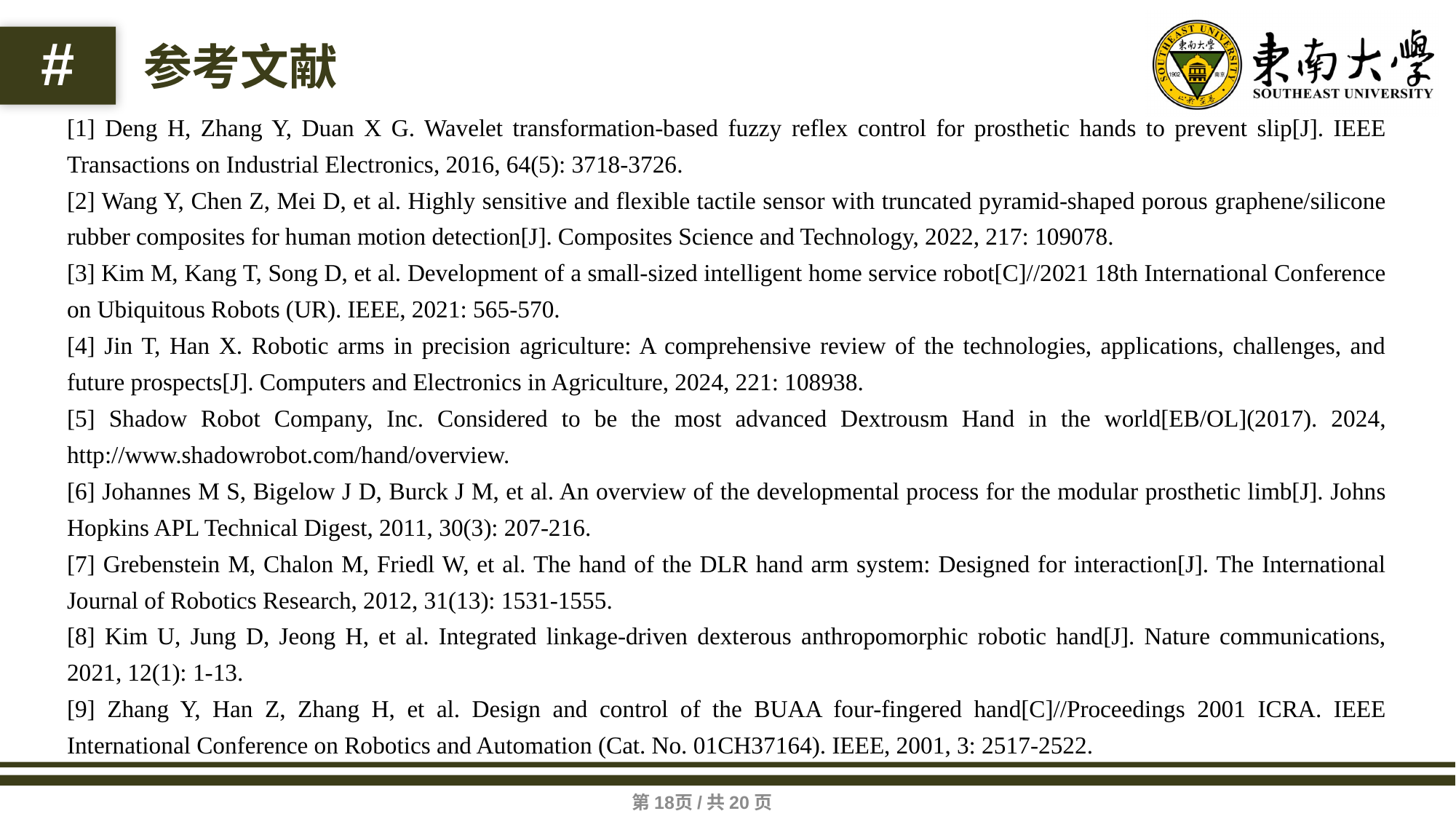

#
参考文献
[1] Deng H, Zhang Y, Duan X G. Wavelet transformation-based fuzzy reflex control for prosthetic hands to prevent slip[J]. IEEE Transactions on Industrial Electronics, 2016, 64(5): 3718-3726.
[2] Wang Y, Chen Z, Mei D, et al. Highly sensitive and flexible tactile sensor with truncated pyramid-shaped porous graphene/silicone rubber composites for human motion detection[J]. Composites Science and Technology, 2022, 217: 109078.
[3] Kim M, Kang T, Song D, et al. Development of a small-sized intelligent home service robot[C]//2021 18th International Conference on Ubiquitous Robots (UR). IEEE, 2021: 565-570.
[4] Jin T, Han X. Robotic arms in precision agriculture: A comprehensive review of the technologies, applications, challenges, and future prospects[J]. Computers and Electronics in Agriculture, 2024, 221: 108938.
[5] Shadow Robot Company, Inc. Considered to be the most advanced Dextrousm Hand in the world[EB/OL](2017). 2024, http://www.shadowrobot.com/hand/overview.
[6] Johannes M S, Bigelow J D, Burck J M, et al. An overview of the developmental process for the modular prosthetic limb[J]. Johns Hopkins APL Technical Digest, 2011, 30(3): 207-216.
[7] Grebenstein M, Chalon M, Friedl W, et al. The hand of the DLR hand arm system: Designed for interaction[J]. The International Journal of Robotics Research, 2012, 31(13): 1531-1555.
[8] Kim U, Jung D, Jeong H, et al. Integrated linkage-driven dexterous anthropomorphic robotic hand[J]. Nature communications, 2021, 12(1): 1-13.
[9] Zhang Y, Han Z, Zhang H, et al. Design and control of the BUAA four-fingered hand[C]//Proceedings 2001 ICRA. IEEE International Conference on Robotics and Automation (Cat. No. 01CH37164). IEEE, 2001, 3: 2517-2522.
第18页/共20页